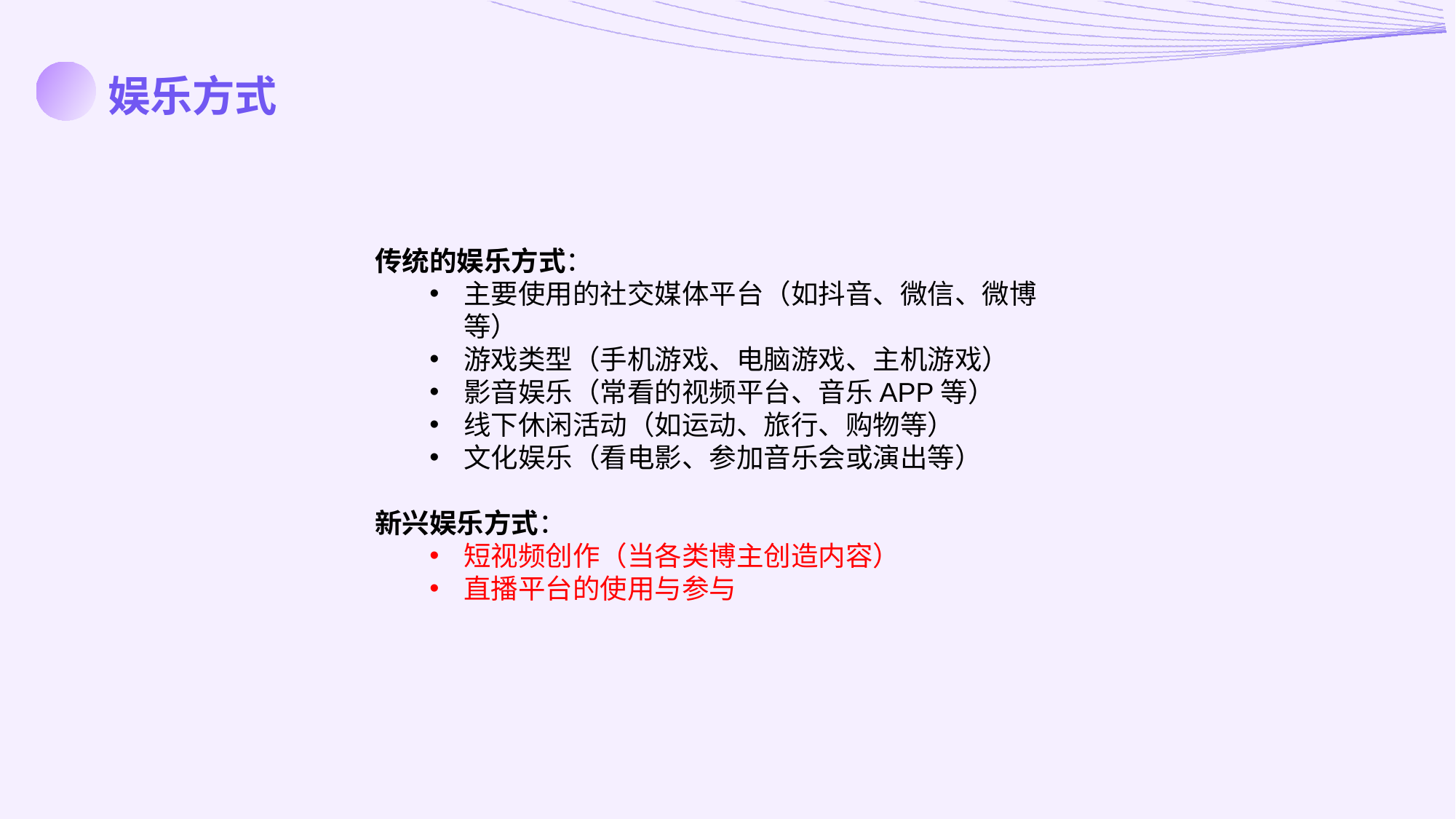

娱乐方式
传统的娱乐方式：
主要使用的社交媒体平台（如抖音、微信、微博等）
游戏类型（手机游戏、电脑游戏、主机游戏）
影音娱乐（常看的视频平台、音乐APP等）
线下休闲活动（如运动、旅行、购物等）
文化娱乐（看电影、参加音乐会或演出等）

新兴娱乐方式：
短视频创作（当各类博主创造内容）
直播平台的使用与参与